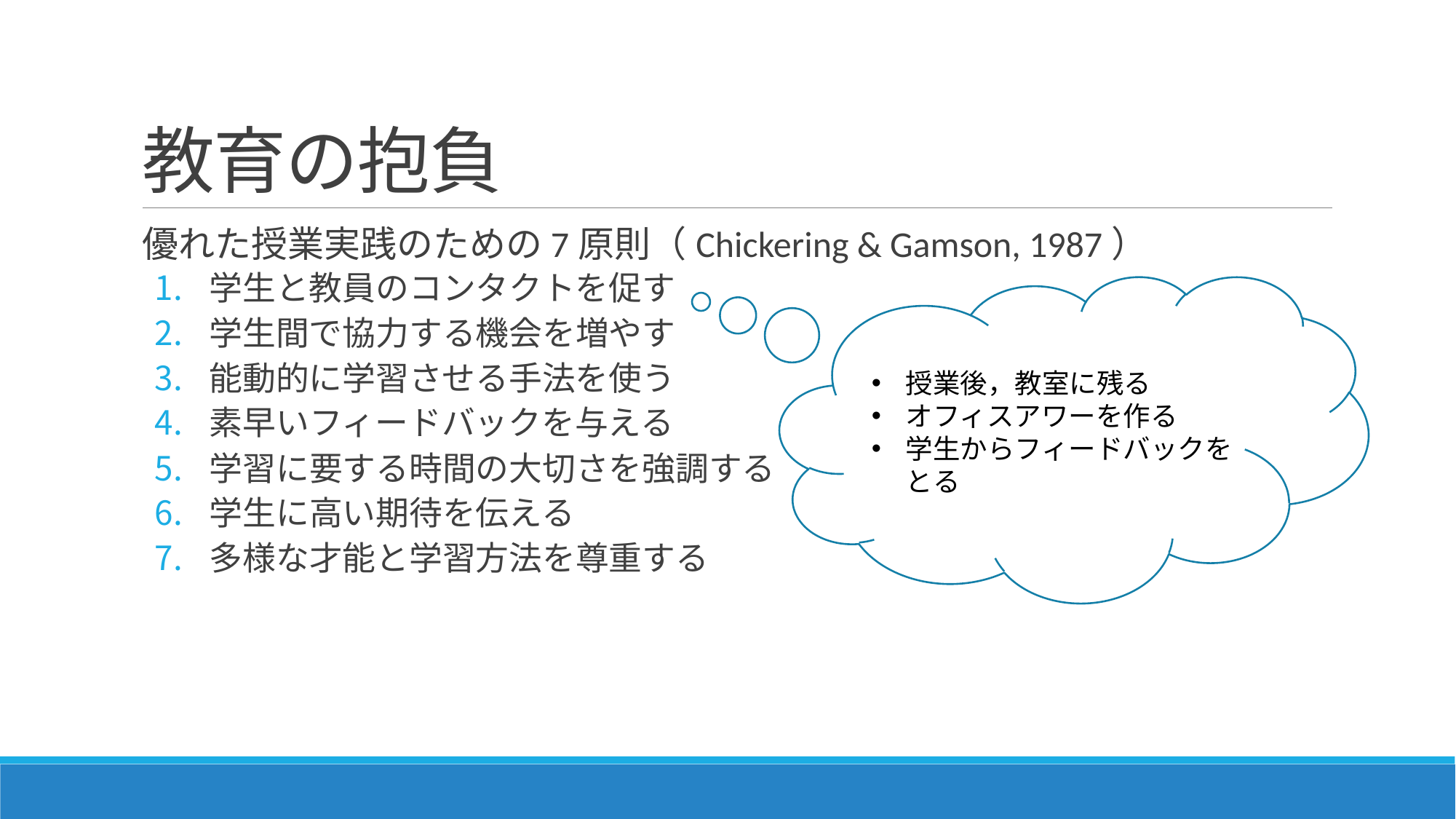

# 教育の抱負
優れた授業実践のための7原則（Chickering & Gamson, 1987）
学生と教員のコンタクトを促す
学生間で協力する機会を増やす
能動的に学習させる手法を使う
素早いフィードバックを与える
学習に要する時間の大切さを強調する
学生に高い期待を伝える
多様な才能と学習方法を尊重する
授業後，教室に残る
オフィスアワーを作る
学生からフィードバックをとる